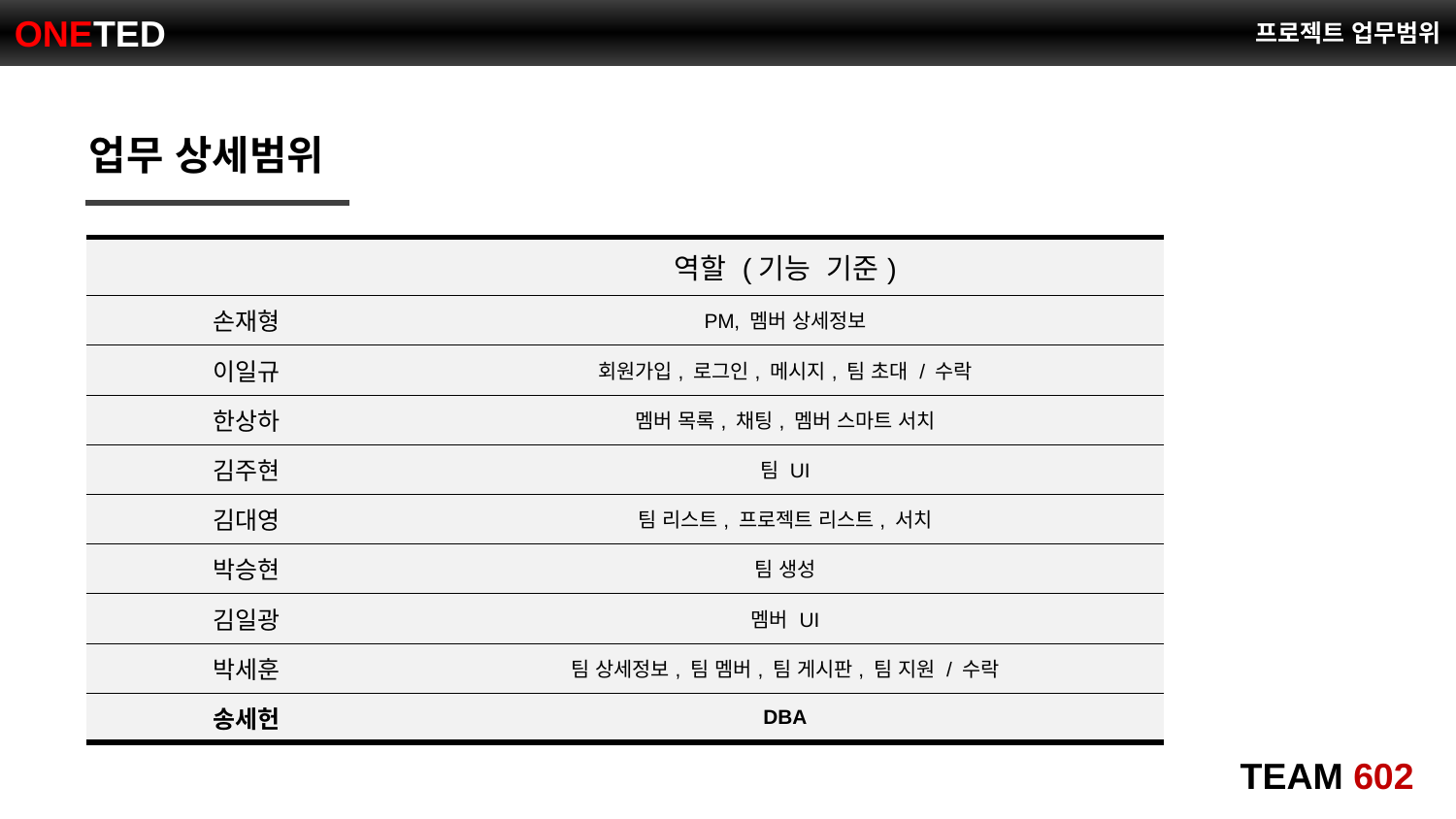

# 프로젝트 업무범위
업무 상세범위
|  | 역할 (기능 기준) |
| --- | --- |
| 손재형 | PM, 멤버 상세정보 |
| 이일규 | 회원가입, 로그인, 메시지, 팀 초대 / 수락 |
| 한상하 | 멤버 목록, 채팅, 멤버 스마트 서치 |
| 김주현 | 팀 UI |
| 김대영 | 팀 리스트, 프로젝트 리스트, 서치 |
| 박승현 | 팀 생성 |
| 김일광 | 멤버 UI |
| 박세훈 | 팀 상세정보, 팀 멤버, 팀 게시판, 팀 지원 / 수락 |
| 송세헌 | DBA |